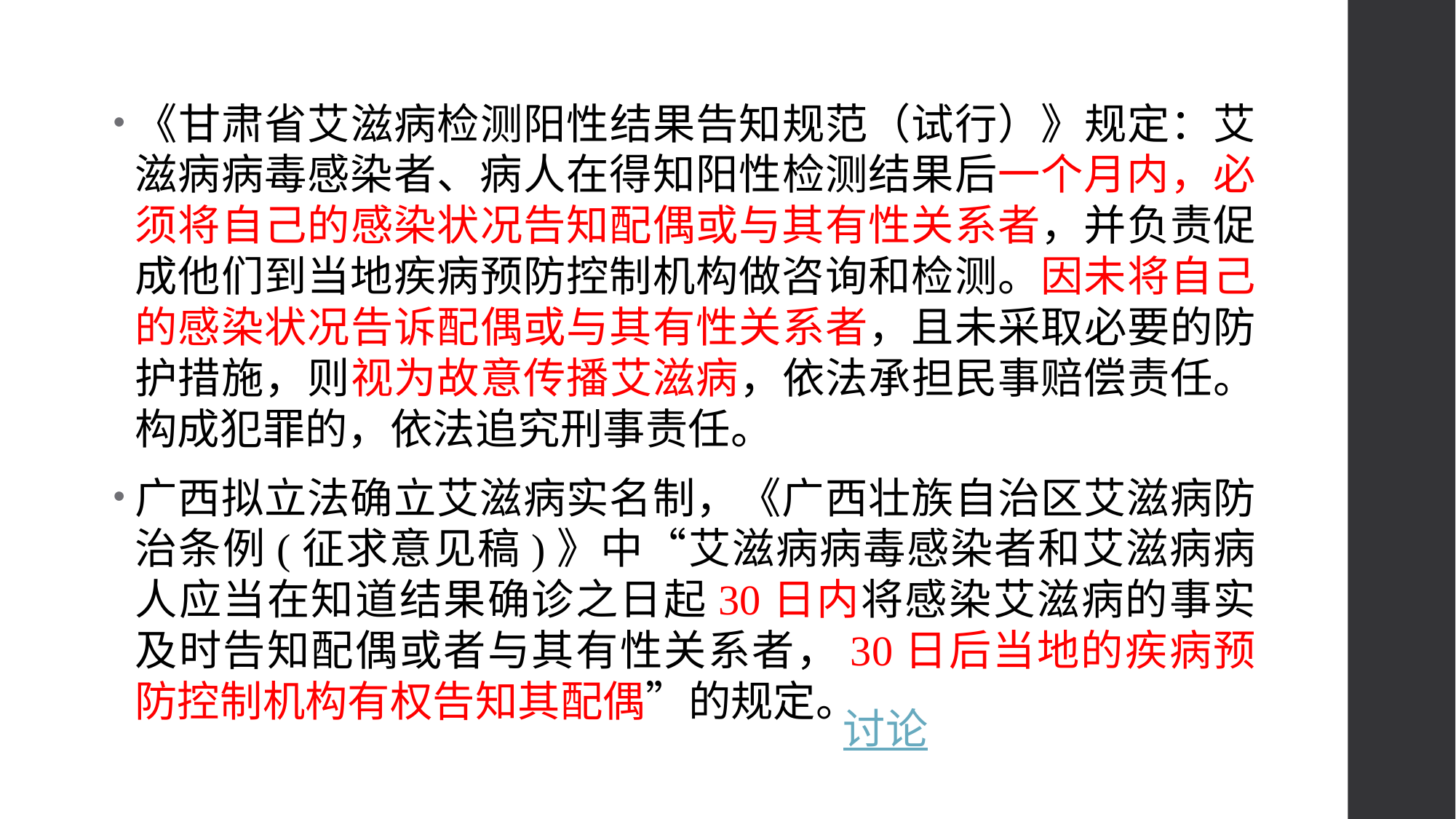

《甘肃省艾滋病检测阳性结果告知规范（试行）》规定：艾滋病病毒感染者、病人在得知阳性检测结果后一个月内，必须将自己的感染状况告知配偶或与其有性关系者，并负责促成他们到当地疾病预防控制机构做咨询和检测。因未将自己的感染状况告诉配偶或与其有性关系者，且未采取必要的防护措施，则视为故意传播艾滋病，依法承担民事赔偿责任。构成犯罪的，依法追究刑事责任。
广西拟立法确立艾滋病实名制，《广西壮族自治区艾滋病防治条例(征求意见稿)》中“艾滋病病毒感染者和艾滋病病人应当在知道结果确诊之日起30日内将感染艾滋病的事实及时告知配偶或者与其有性关系者，30日后当地的疾病预防控制机构有权告知其配偶”的规定。
讨论